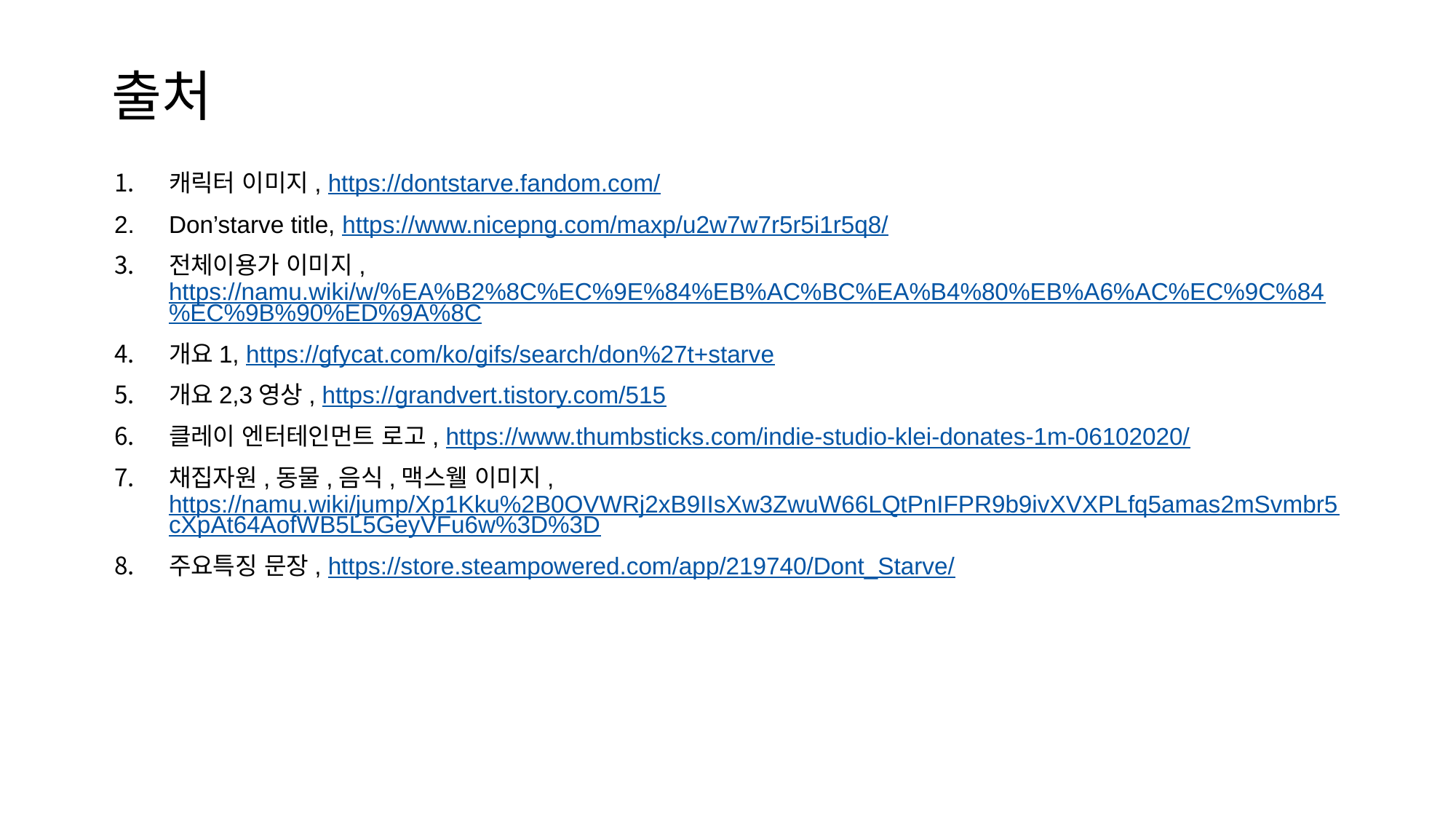

출처
캐릭터 이미지, https://dontstarve.fandom.com/
Don’starve title, https://www.nicepng.com/maxp/u2w7w7r5r5i1r5q8/
전체이용가 이미지, https://namu.wiki/w/%EA%B2%8C%EC%9E%84%EB%AC%BC%EA%B4%80%EB%A6%AC%EC%9C%84%EC%9B%90%ED%9A%8C
개요1, https://gfycat.com/ko/gifs/search/don%27t+starve
개요2,3영상, https://grandvert.tistory.com/515
클레이 엔터테인먼트 로고, https://www.thumbsticks.com/indie-studio-klei-donates-1m-06102020/
채집자원,동물,음식,맥스웰 이미지, https://namu.wiki/jump/Xp1Kku%2B0OVWRj2xB9IIsXw3ZwuW66LQtPnIFPR9b9ivXVXPLfq5amas2mSvmbr5cXpAt64AofWB5L5GeyVFu6w%3D%3D
주요특징 문장, https://store.steampowered.com/app/219740/Dont_Starve/